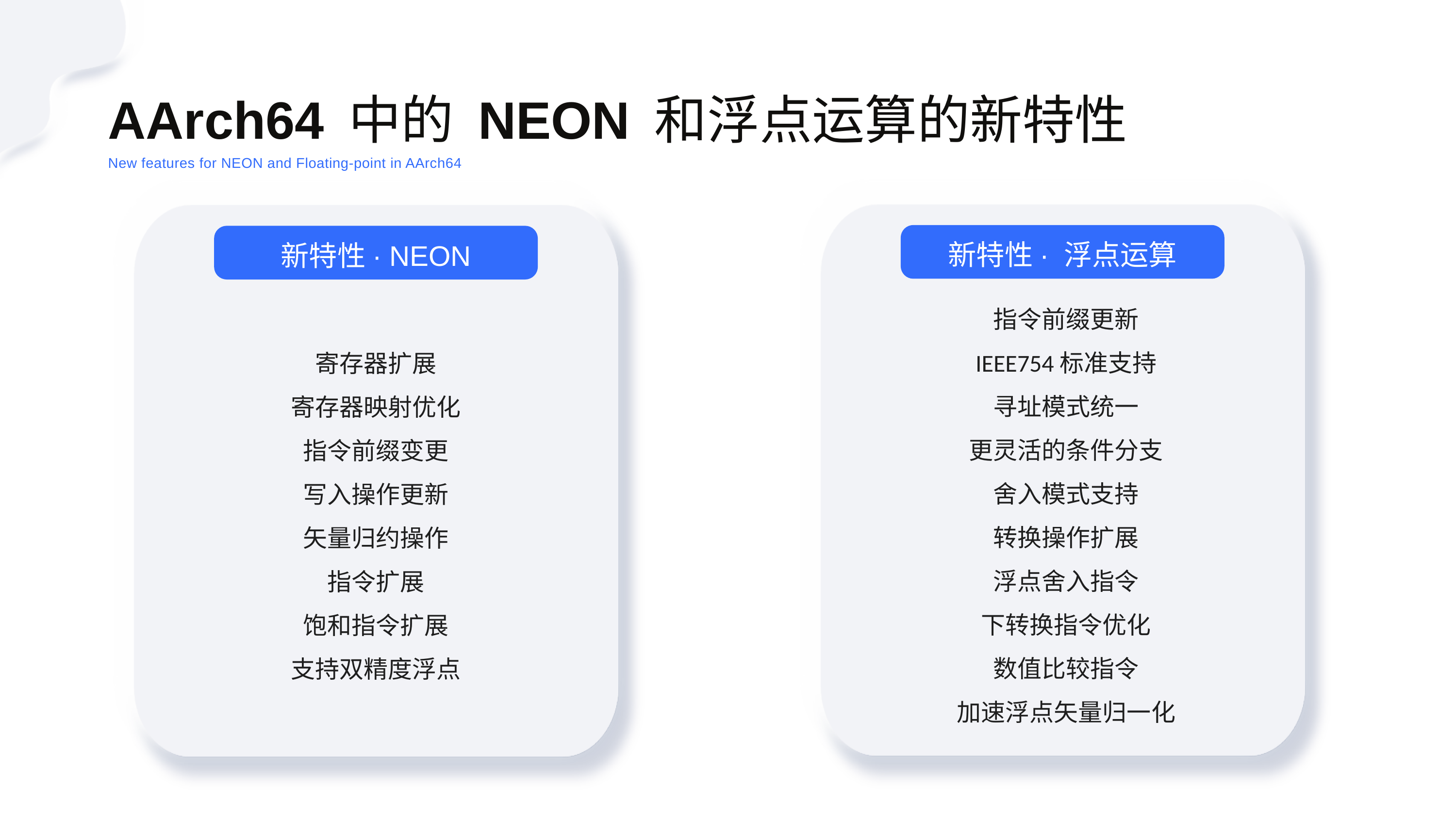

AArch64 中的 NEON 和浮点运算的新特性
New features for NEON and Floating-point in AArch64

新特性· 浮点运算
新特性· NEON
指令前缀更新
IEEE754标准支持
寻址模式统一
更灵活的条件分支
舍入模式支持
转换操作扩展
浮点舍入指令
下转换指令优化
数值比较指令
加速浮点矢量归一化
寄存器扩展
寄存器映射优化
指令前缀变更
写入操作更新
矢量归约操作
指令扩展
饱和指令扩展
支持双精度浮点